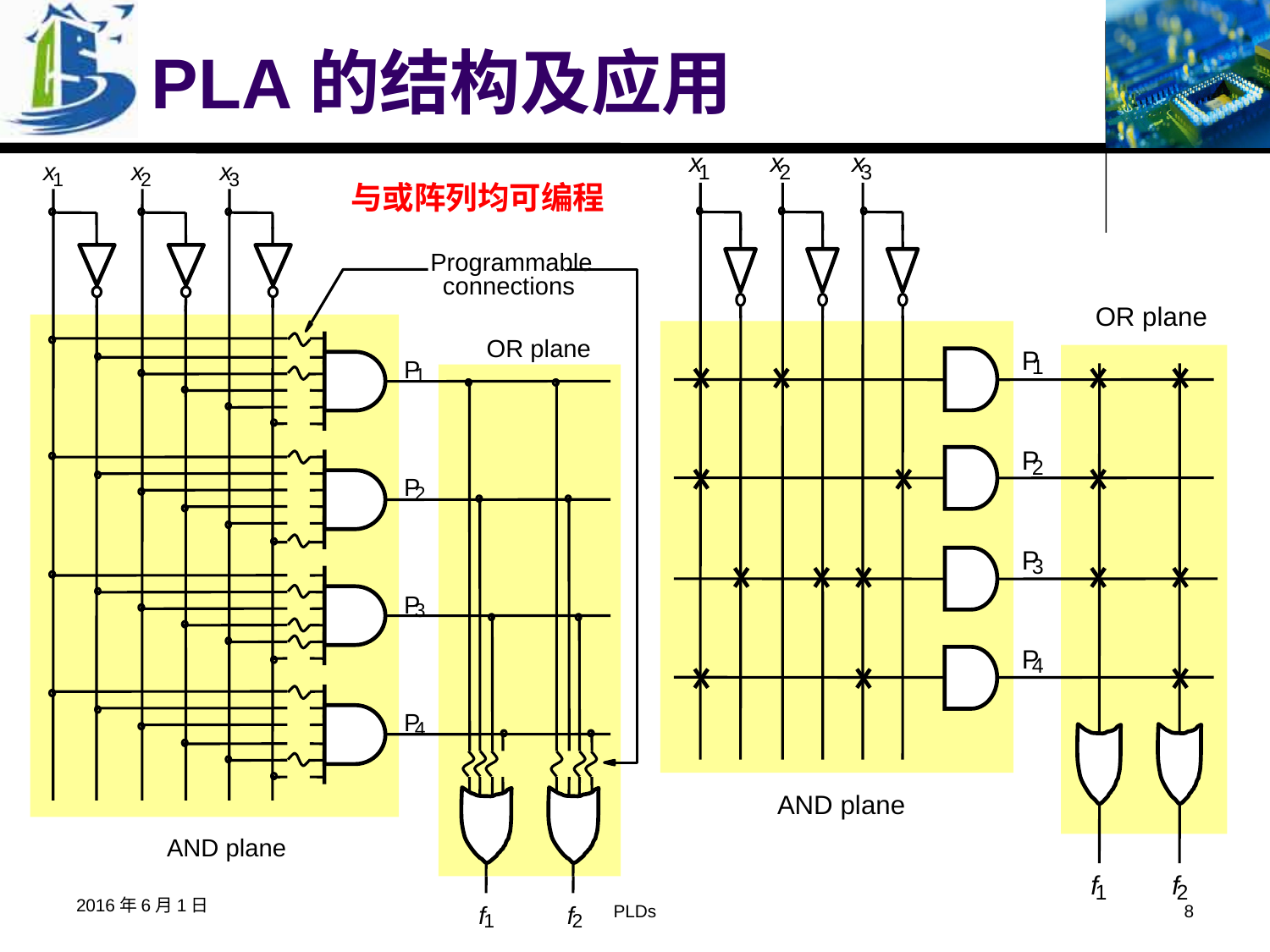

# PLA的结构及应用
x
x
x
1
2
3

OR plane

P

1

P

2

P

3

P

4

AND plane

f
f
1
2
x
x
x
1
2
3

Programmable

connections

OR plane

P

1

P

2

P

3

P

4

AND plane

f
f
1
2
与或阵列均可编程
2016年6月1日
PLDs
8